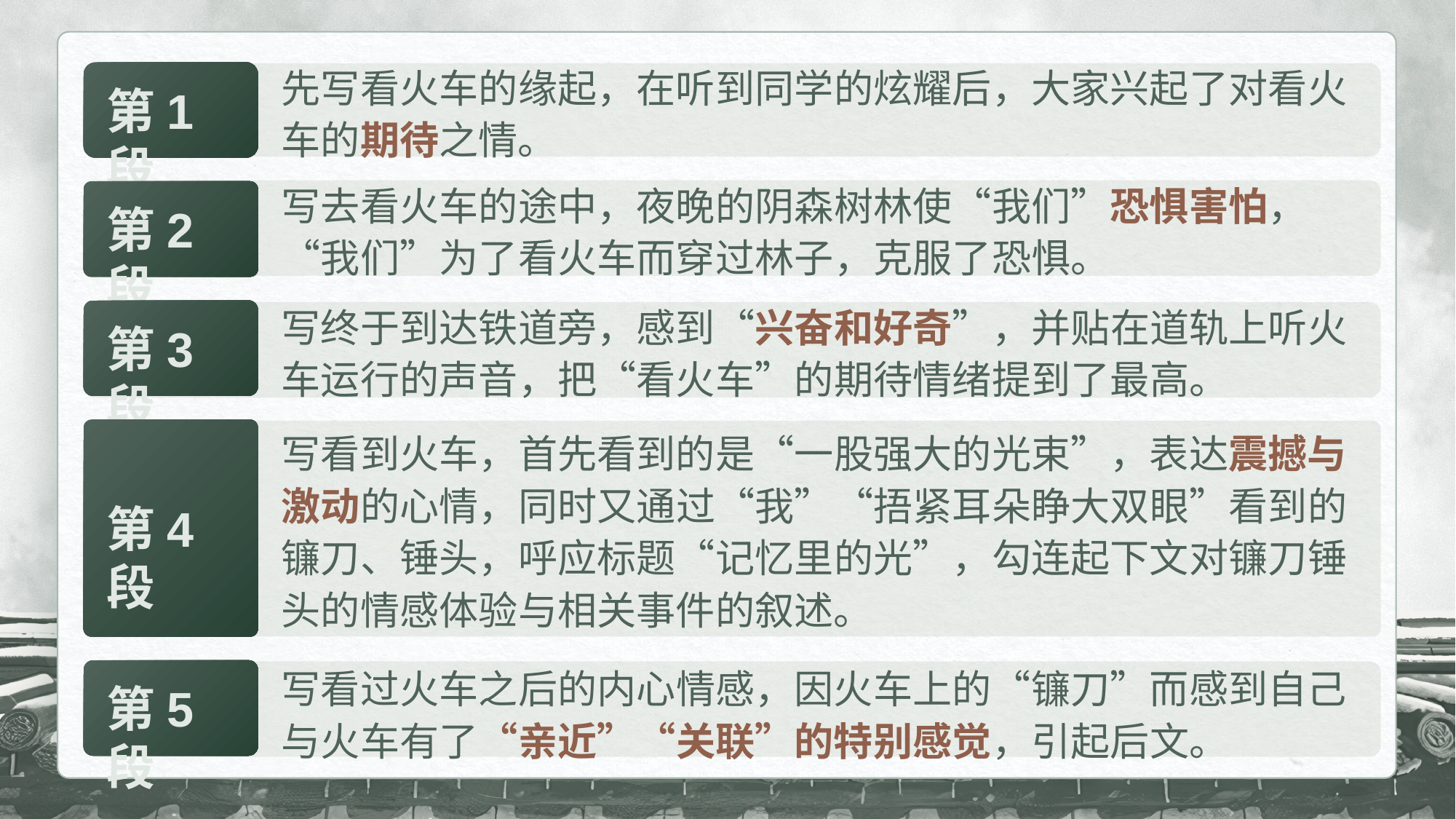

先写看火车的缘起，在听到同学的炫耀后，大家兴起了对看火车的期待之情。

第1段

写去看火车的途中，夜晚的阴森树林使“我们”恐惧害怕，“我们”为了看火车而穿过林子，克服了恐惧。

第2段
写终于到达铁道旁，感到“兴奋和好奇”，并贴在道轨上听火车运行的声音，把“看火车”的期待情绪提到了最高。

第3段

写看到火车，首先看到的是“一股强大的光束”，表达震撼与激动的心情，同时又通过“我”“捂紧耳朵睁大双眼”看到的镰刀、锤头，呼应标题“记忆里的光”，勾连起下文对镰刀锤头的情感体验与相关事件的叙述。

第4段

写看过火车之后的内心情感，因火车上的“镰刀”而感到自己与火车有了“亲近”“关联”的特别感觉，引起后文。

第5段